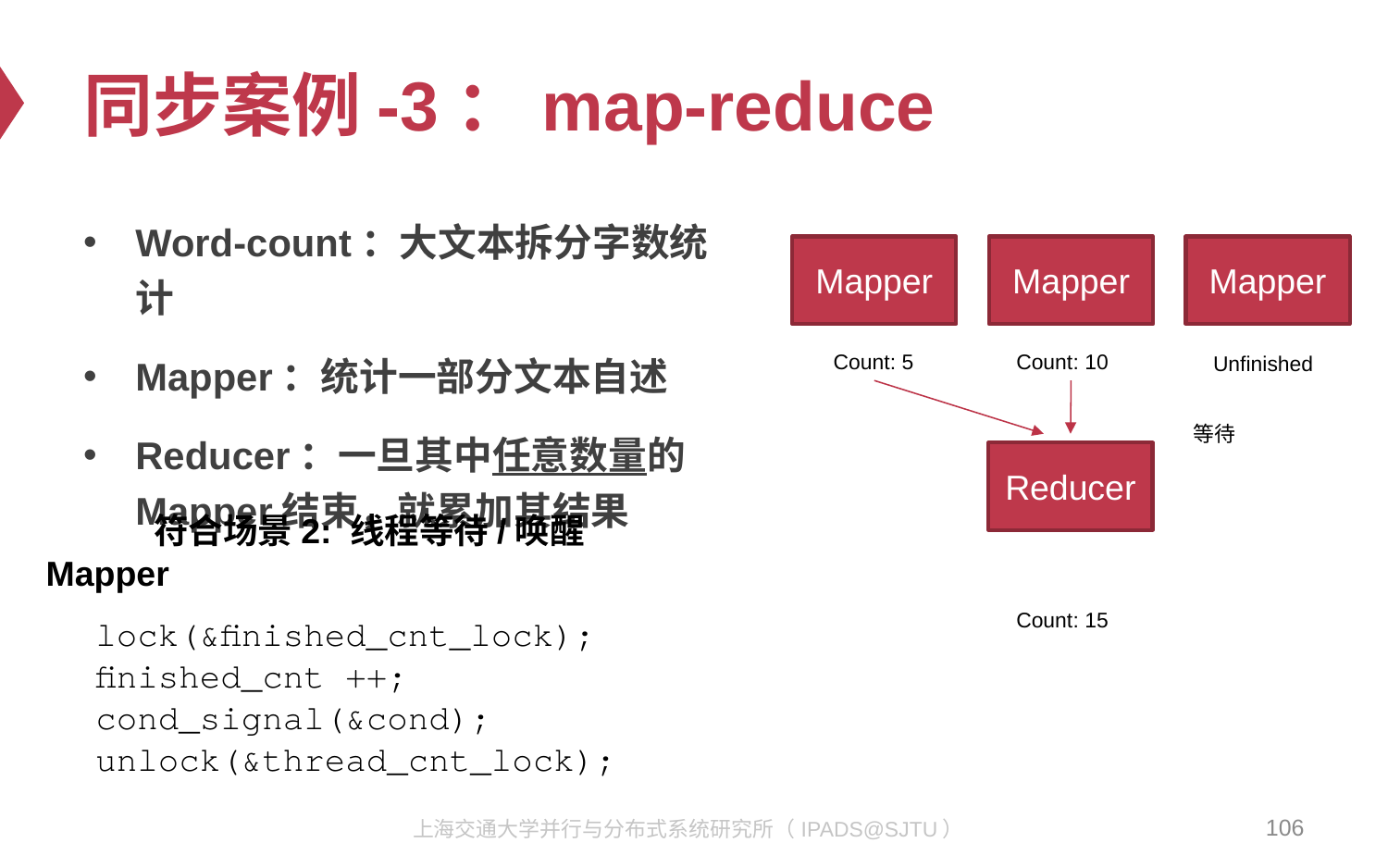

# 同步案例-3：map-reduce
Word-count：大文本拆分字数统计
Mapper：统计一部分文本自述
Reducer：一旦其中任意数量的Mapper结束，就累加其结果
Mapper
Mapper
Mapper
Count: 10
Count: 5
Unfinished
等待
Reducer
符合场景2: 线程等待/唤醒
Mapper
Count: 15
lock(&finished_cnt_lock);
finished_cnt ++;
cond_signal(&cond); unlock(&thread_cnt_lock);
106
上海交通大学并行与分布式系统研究所（IPADS@SJTU）